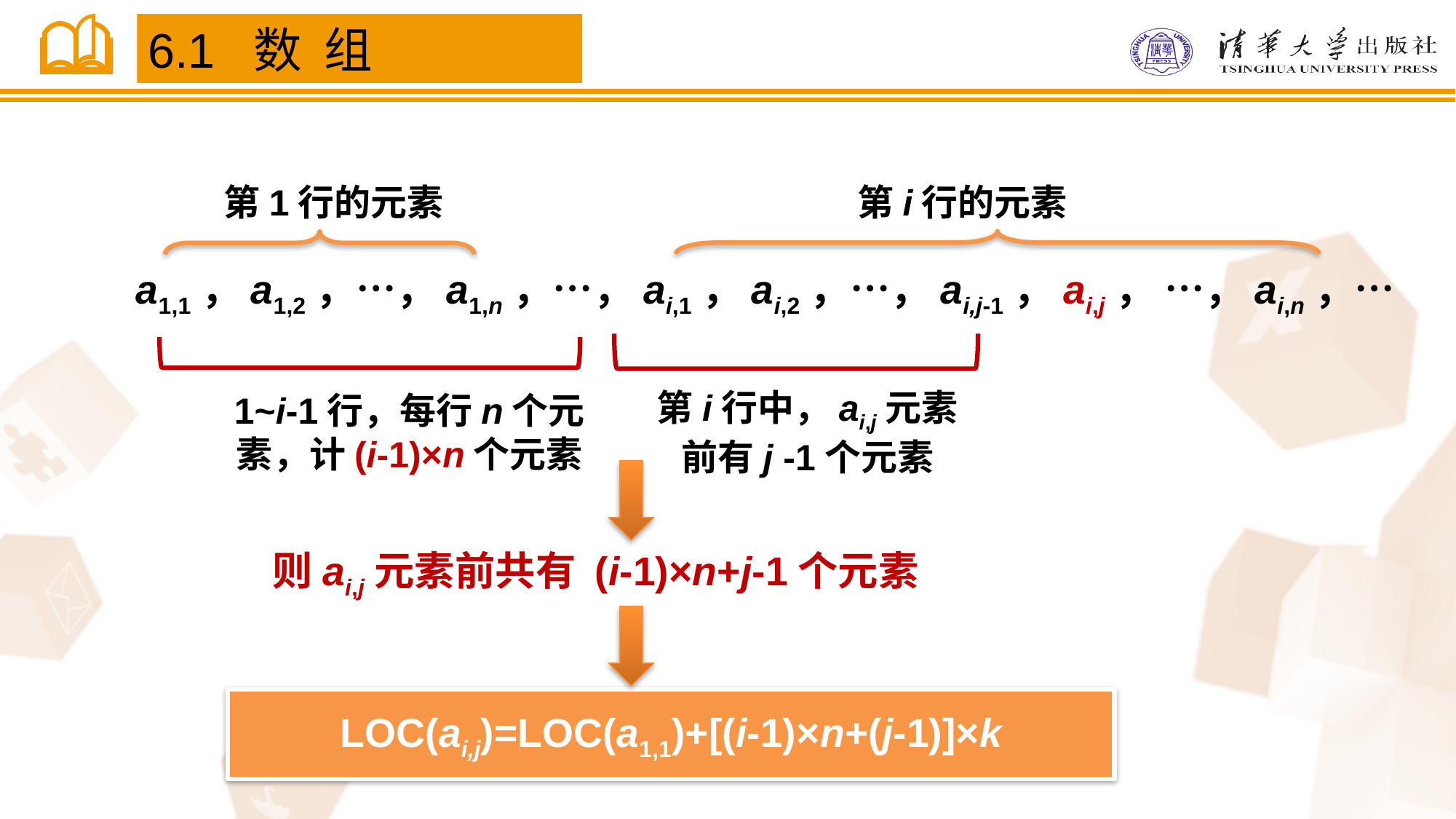

6.1  数  组

第1行的元素
第i行的元素
a1,1，a1,2，…，a1,n，…，ai,1，ai,2，…，ai,j-1，ai,j， …，ai,n，…

第i行中，ai,j元素前有j -1个元素

1~i-1行，每行n个元素，计(i-1)×n个元素

则ai,j元素前共有 (i-1)×n+j-1个元素

LOC(ai,j)=LOC(a1,1)+[(i-1)×n+(j-1)]×k